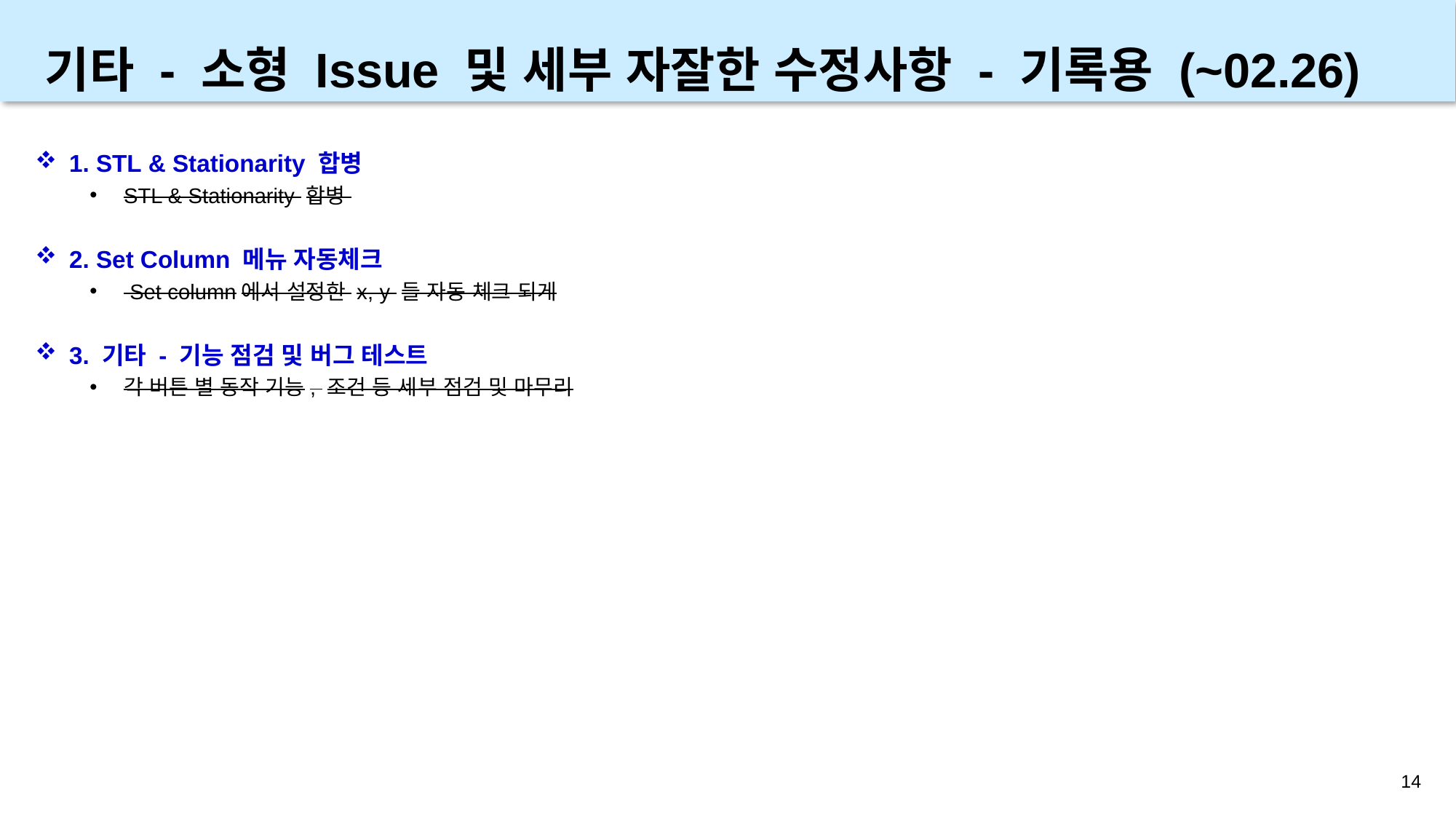

기타 - 소형 Issue 및 세부 자잘한 수정사항 - 기록용 (~02.26)
1. STL & Stationarity 합병
STL & Stationarity 합병

2. Set Column 메뉴 자동체크
 Set column에서 설정한 x, y 들 자동 체크 되게

3. 기타 - 기능 점검 및 버그 테스트
각 버튼 별 동작 기능, 조건 등 세부 점검 및 마무리

14